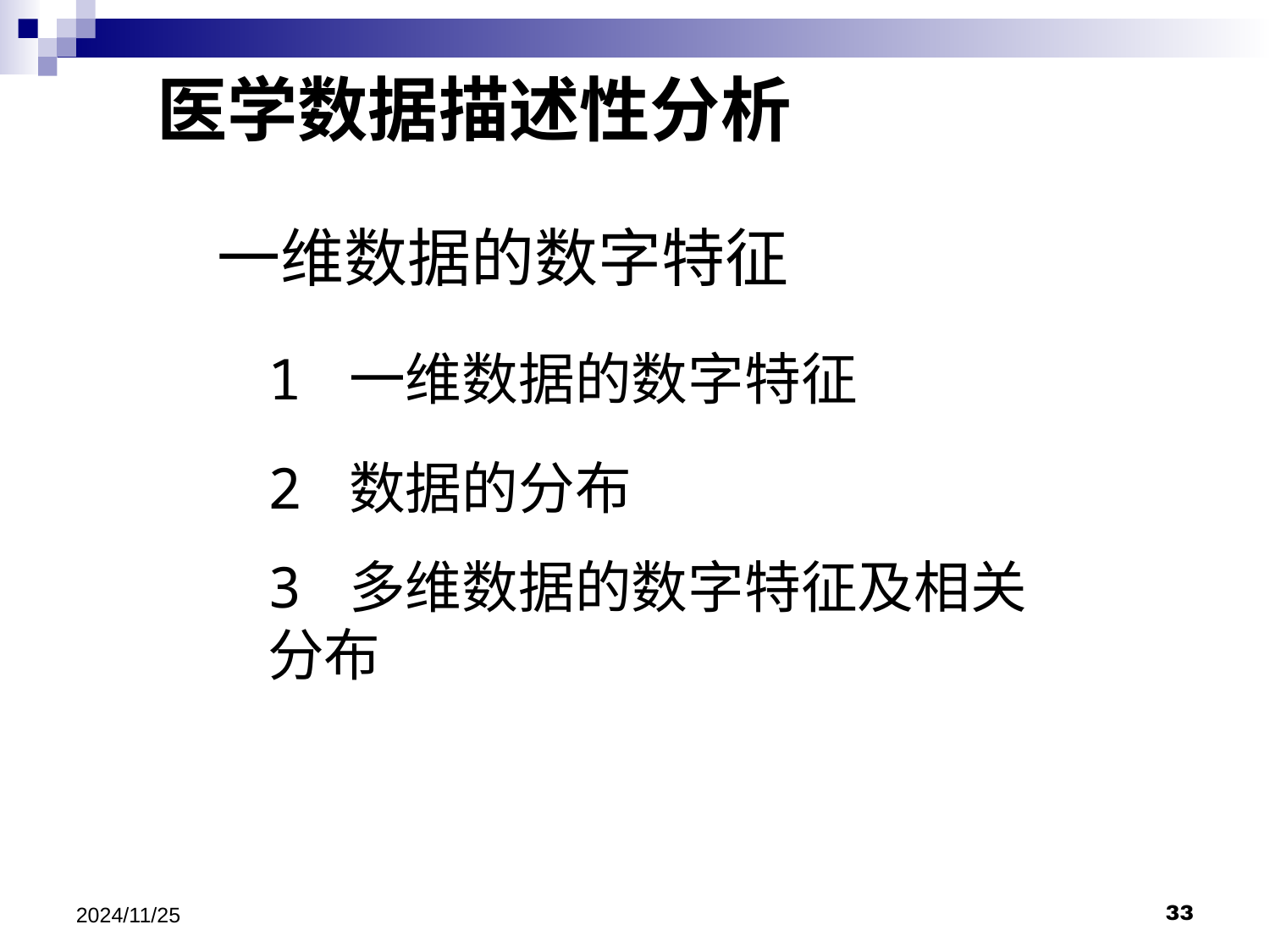

医学数据描述性分析

一维数据的数字特征
1 一维数据的数字特征
2 数据的分布
3 多维数据的数字特征及相关分布
2024/11/25
33